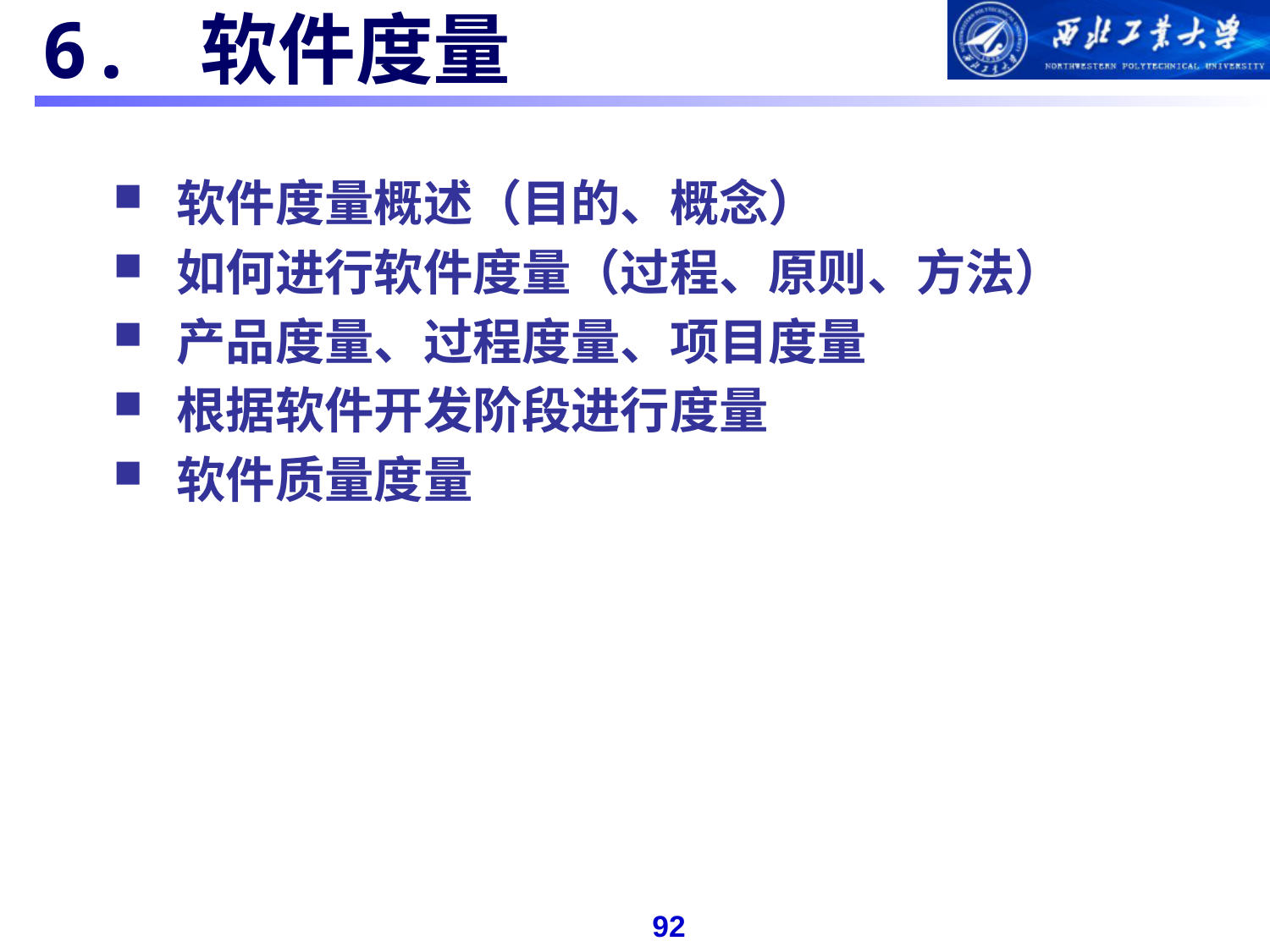

#
6. 软件度量
软件度量概述（目的、概念）
如何进行软件度量（过程、原则、方法）
产品度量、过程度量、项目度量
根据软件开发阶段进行度量
软件质量度量